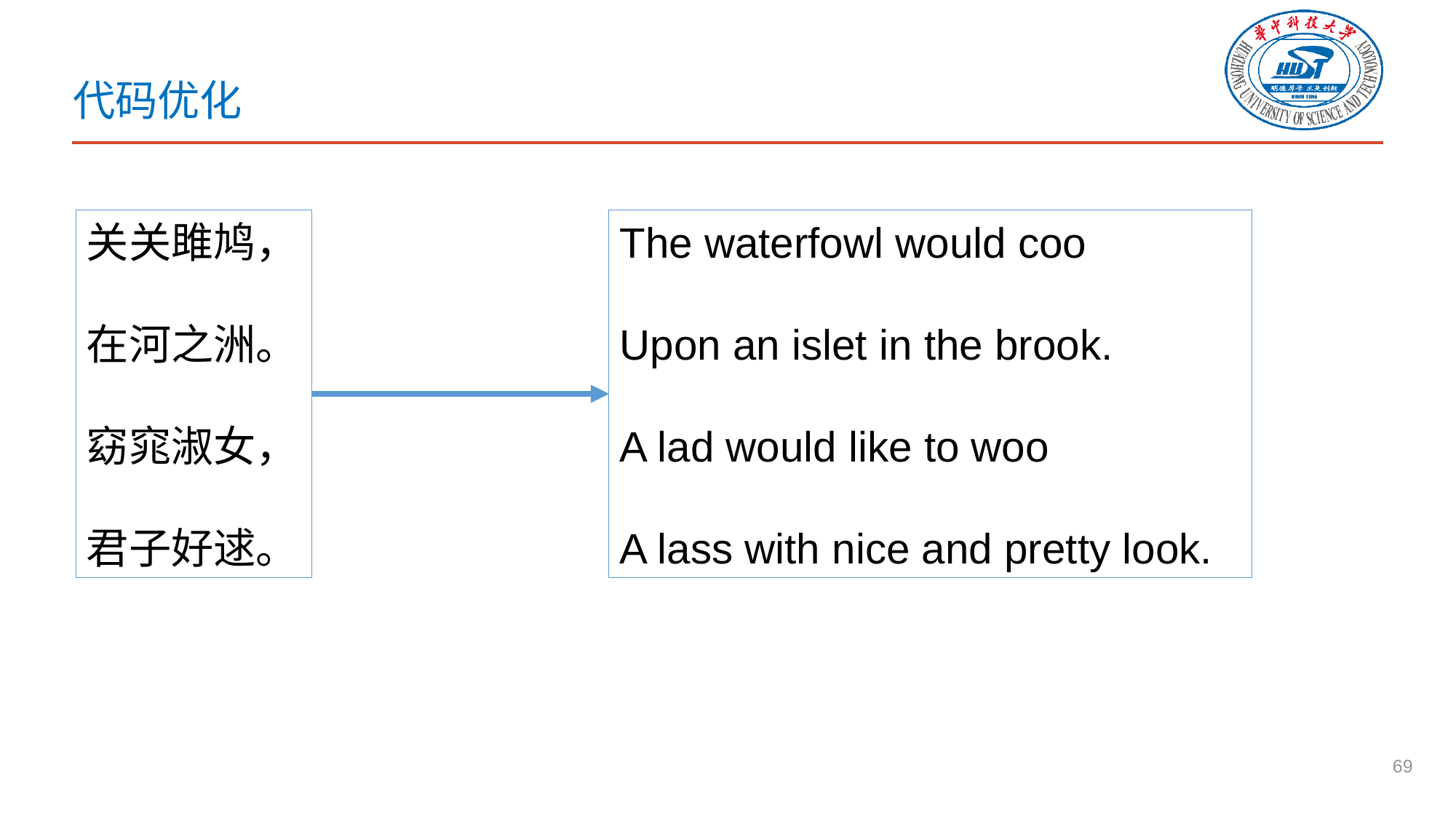

# 代码优化
关关雎鸠，

在河之洲。

窈窕淑女，

君子好逑。
The waterfowl would coo

Upon an islet in the brook.

A lad would like to woo

A lass with nice and pretty look.
69